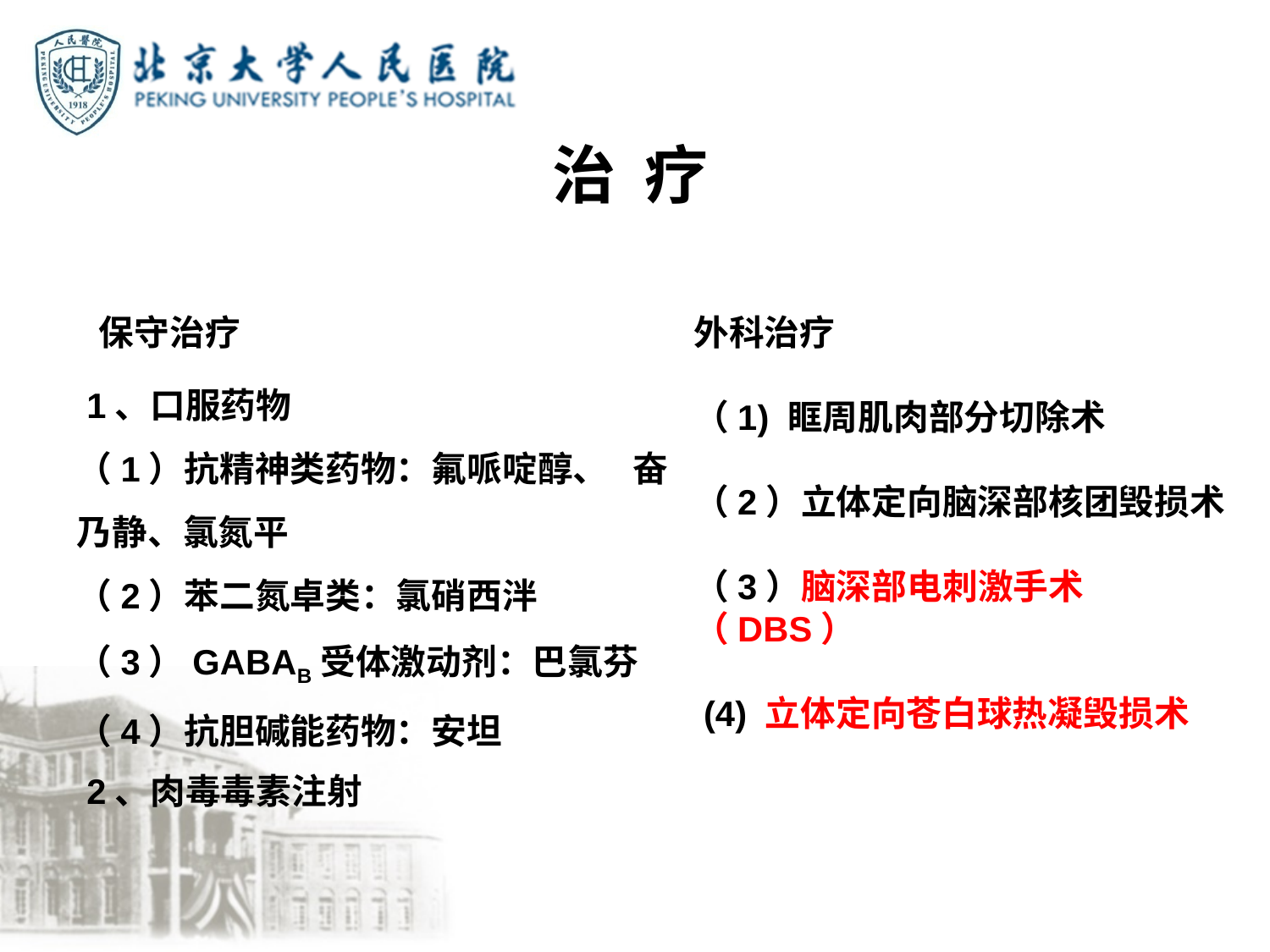

治  疗
  保守治疗
 1、口服药物
（1）抗精神类药物：氟哌啶醇、   奋乃静、氯氮平
（2）苯二氮卓类：氯硝西泮
（3）GABAB受体激动剂：巴氯芬
（4）抗胆碱能药物：安坦
 2、肉毒毒素注射

外科治疗

（1) 眶周肌肉部分切除术

（2）立体定向脑深部核团毁损术

（3）脑深部电刺激手术（DBS）

 (4) 立体定向苍白球热凝毁损术